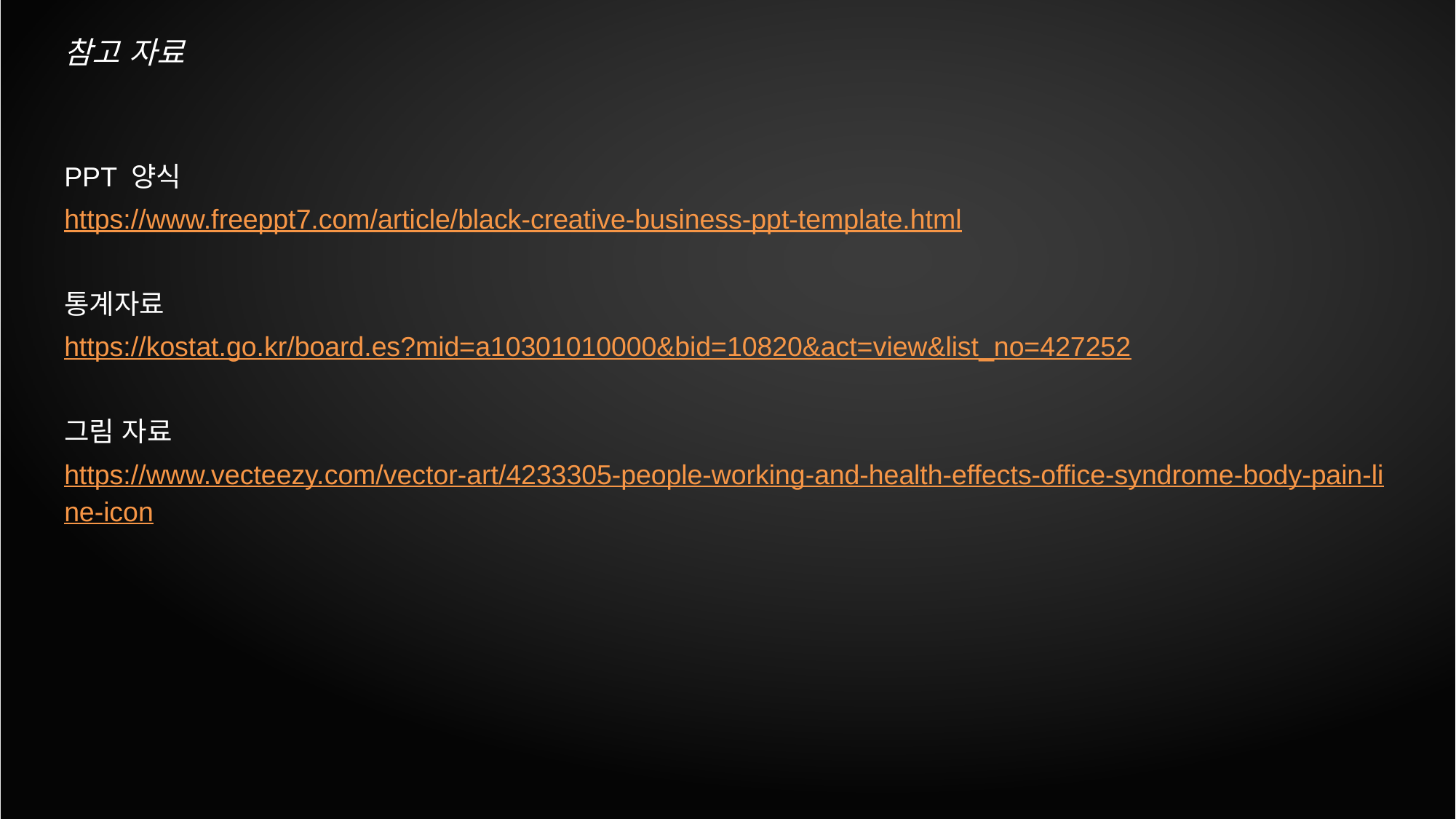

참고 자료
PPT 양식
https://www.freeppt7.com/article/black-creative-business-ppt-template.html

통계자료
https://kostat.go.kr/board.es?mid=a10301010000&bid=10820&act=view&list_no=427252

그림 자료
https://www.vecteezy.com/vector-art/4233305-people-working-and-health-effects-office-syndrome-body-pain-line-icon